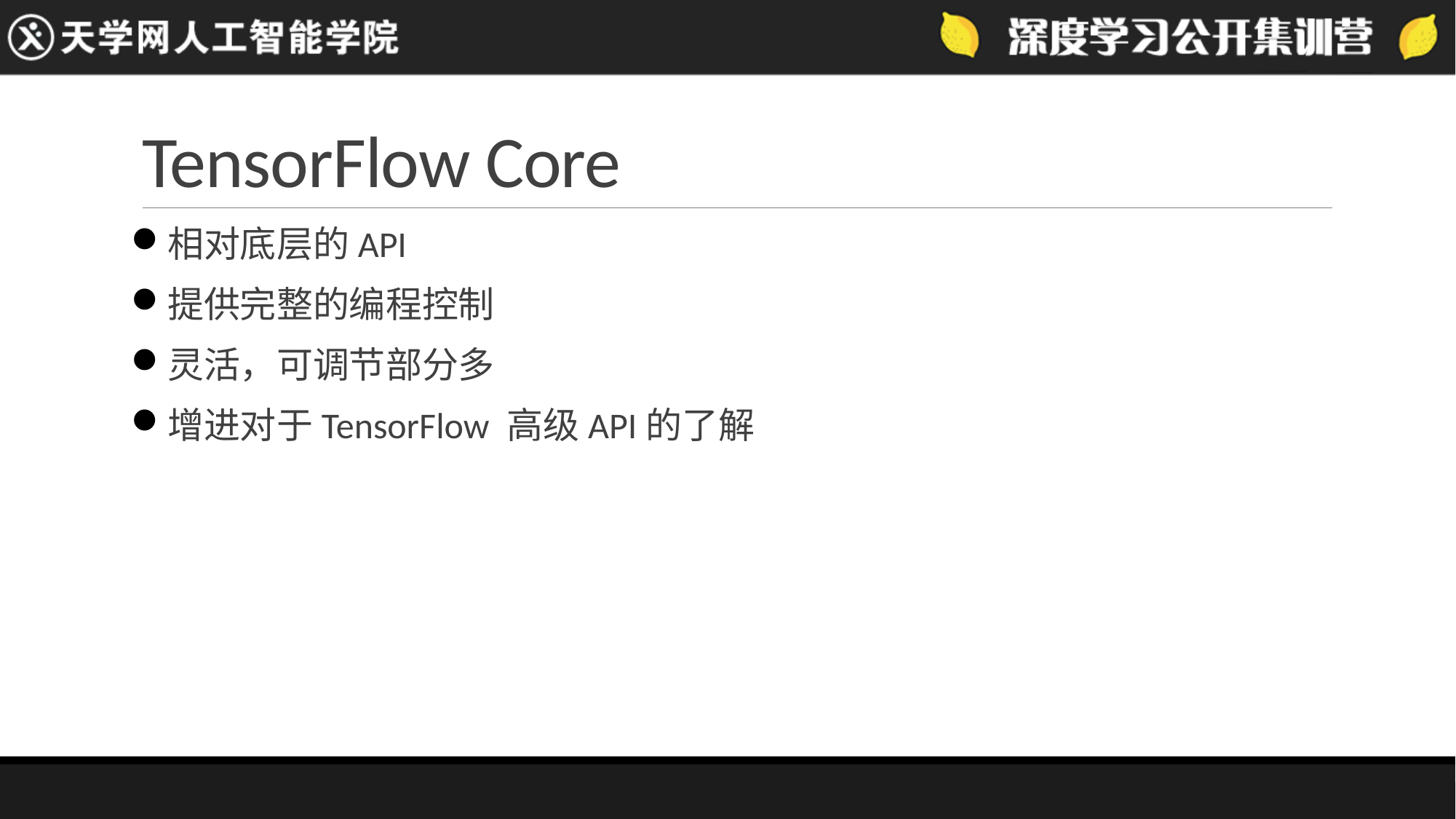

# TensorFlow Core
相对底层的API
提供完整的编程控制
灵活，可调节部分多
增进对于TensorFlow 高级API的了解